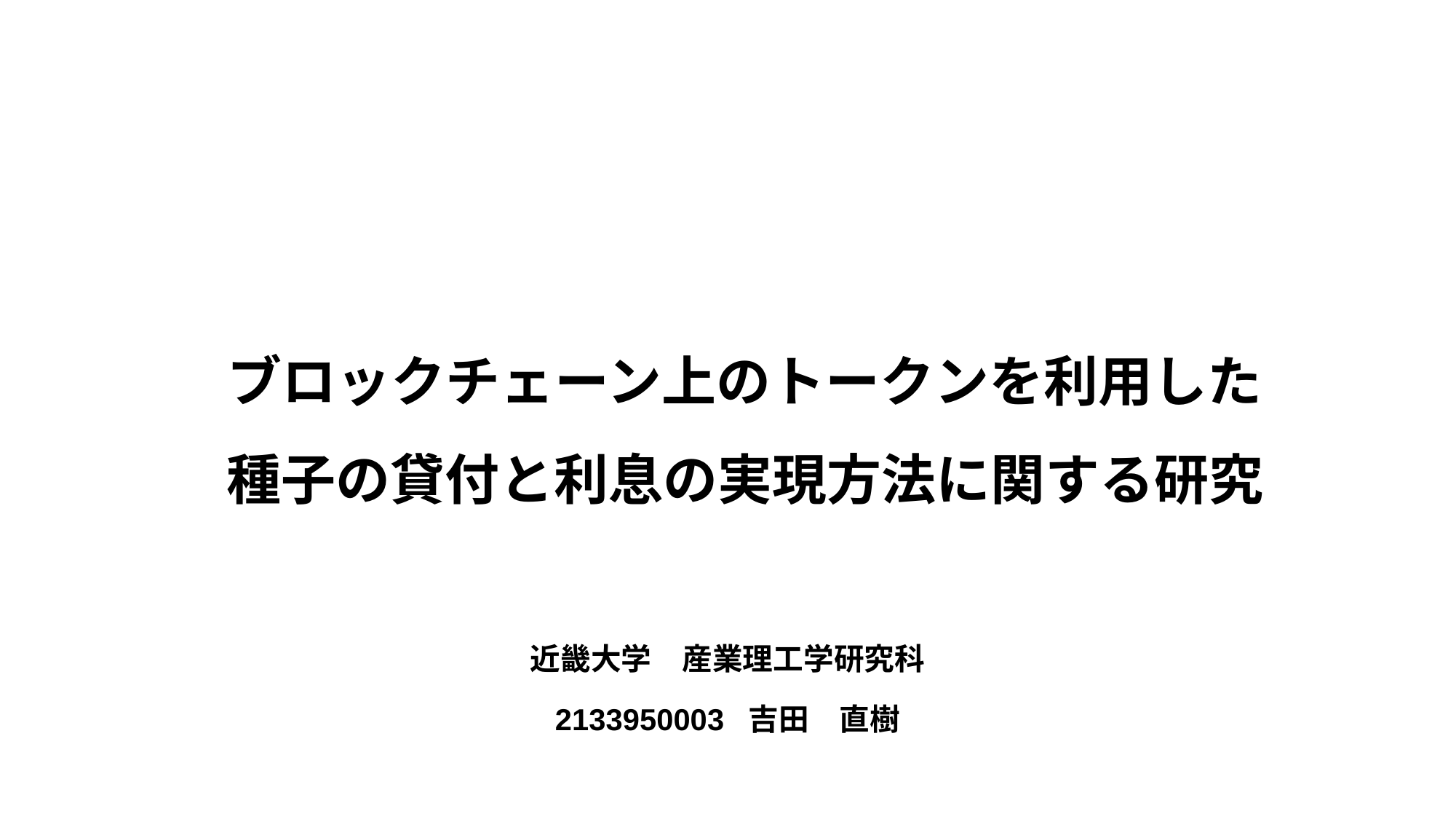

# ブロックチェーン上のトークンを利用した 種子の貸付と利息の実現方法に関する研究
近畿大学　産業理工学研究科
2133950003  吉田　直樹